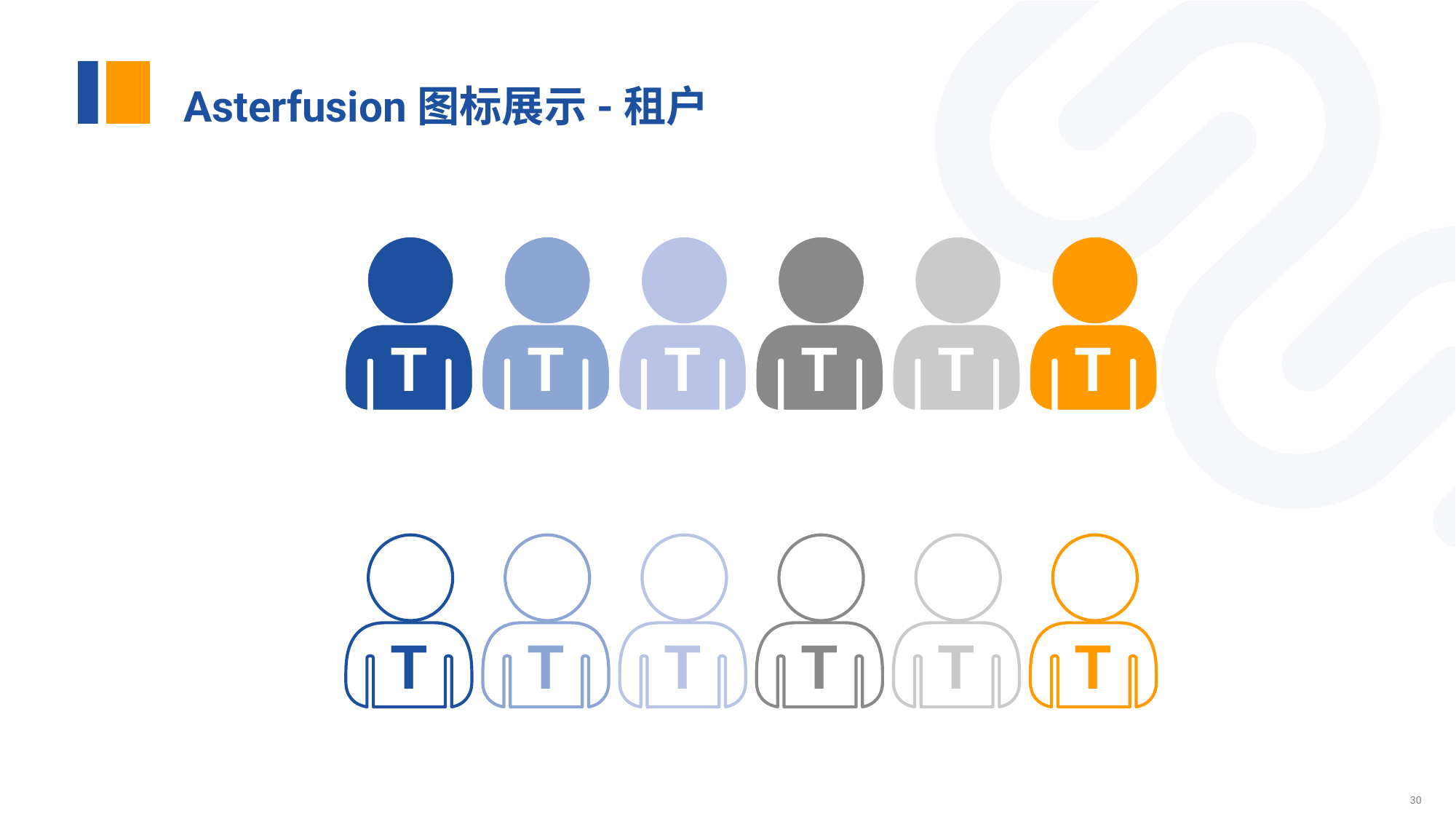

# Asterfusion图标展示-租户

T

T

T

T

T

T

T

T

T

T

T

T